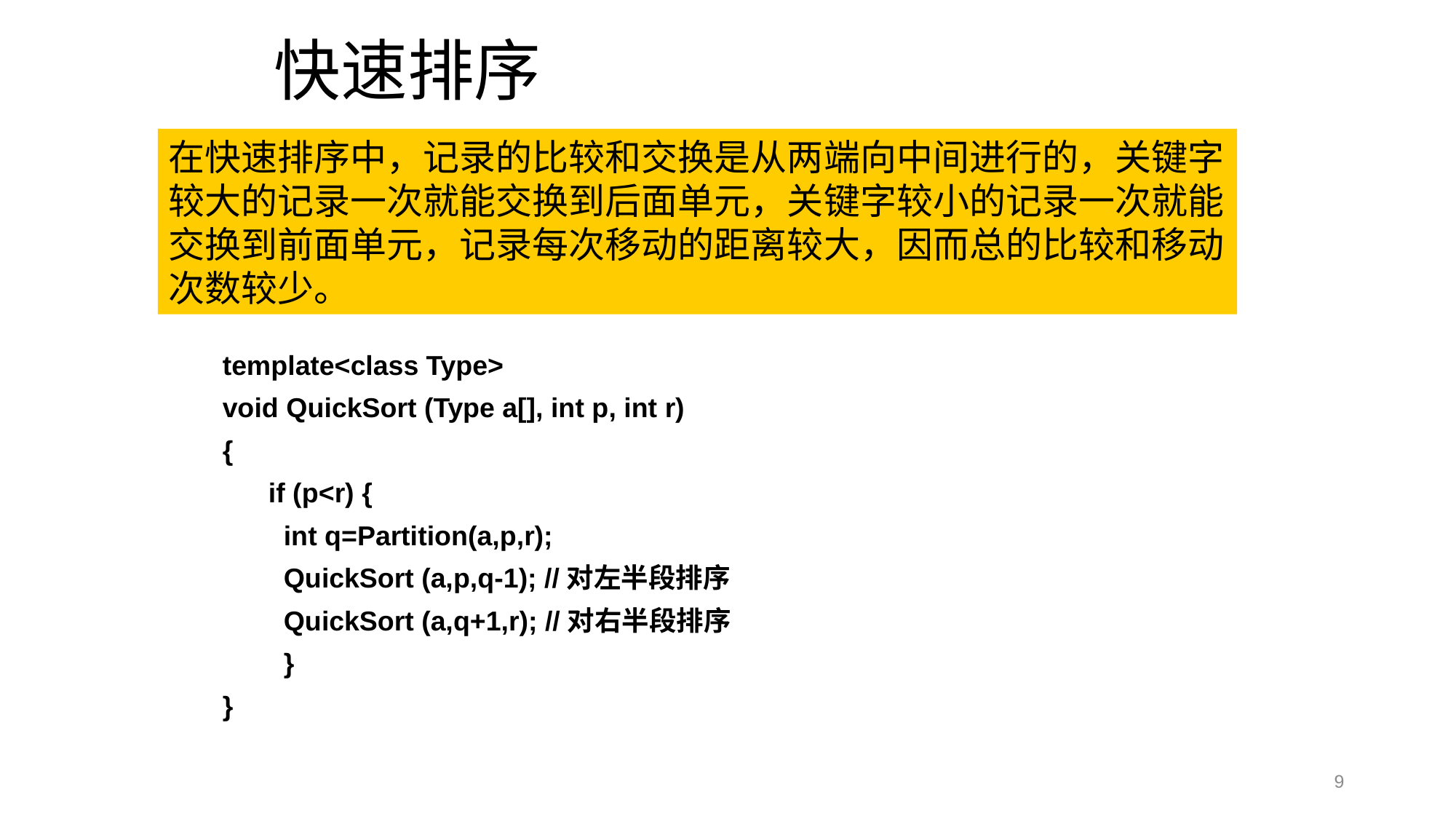

快速排序
在快速排序中，记录的比较和交换是从两端向中间进行的，关键字较大的记录一次就能交换到后面单元，关键字较小的记录一次就能交换到前面单元，记录每次移动的距离较大，因而总的比较和移动次数较少。
template<class Type>
void QuickSort (Type a[], int p, int r)
{
      if (p<r) {
        int q=Partition(a,p,r);
        QuickSort (a,p,q-1); //对左半段排序
        QuickSort (a,q+1,r); //对右半段排序
        }
}
9